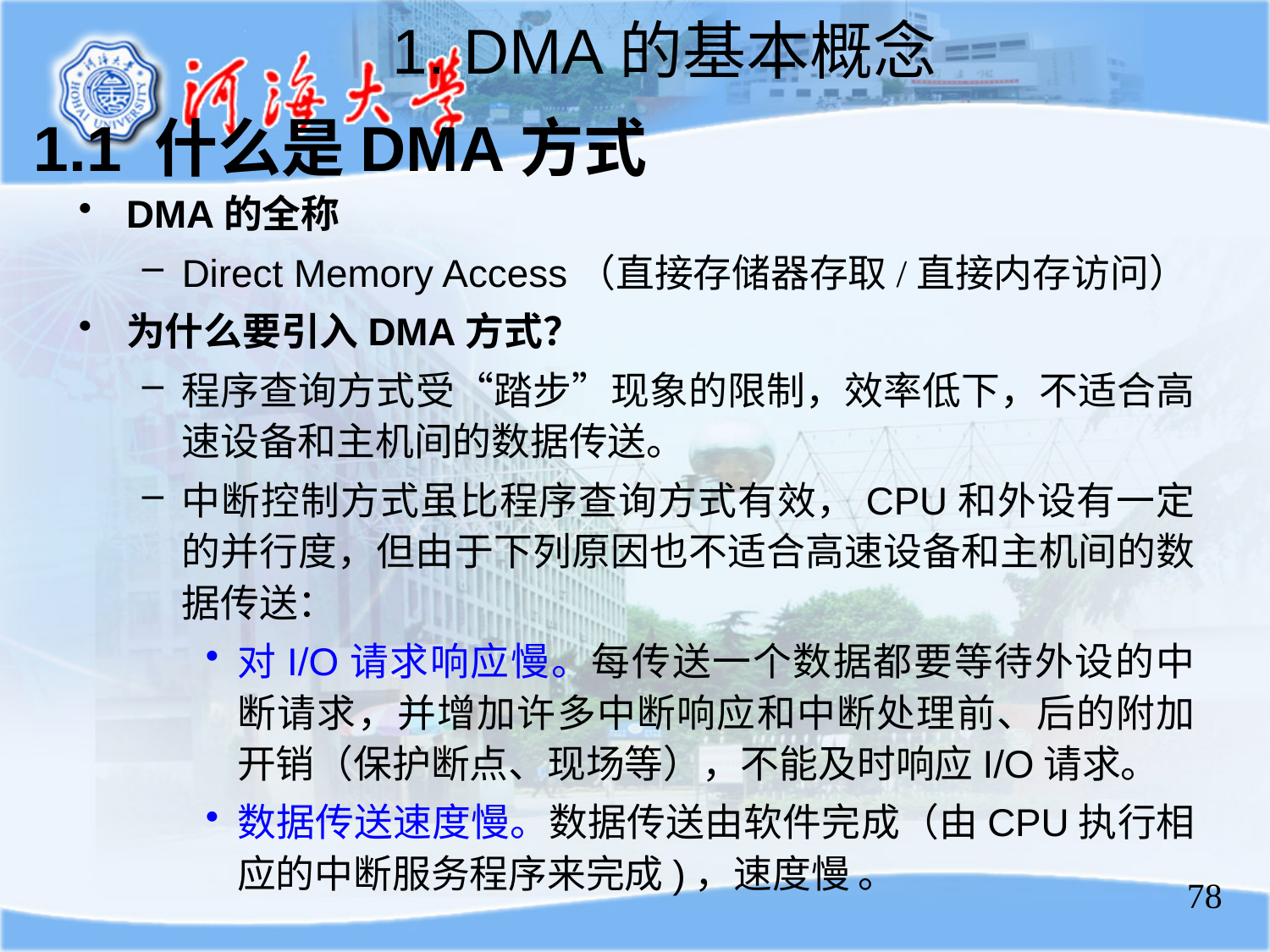

1. DMA的基本概念
1.1 什么是DMA方式
DMA的全称
Direct Memory Access（直接存储器存取/直接内存访问）
为什么要引入DMA方式？
程序查询方式受“踏步”现象的限制，效率低下，不适合高速设备和主机间的数据传送。
中断控制方式虽比程序查询方式有效，CPU和外设有一定的并行度，但由于下列原因也不适合高速设备和主机间的数据传送：
对I/O请求响应慢。每传送一个数据都要等待外设的中断请求，并增加许多中断响应和中断处理前、后的附加开销（保护断点、现场等），不能及时响应I/O请求。
数据传送速度慢。数据传送由软件完成（由CPU执行相应的中断服务程序来完成)，速度慢 。
78